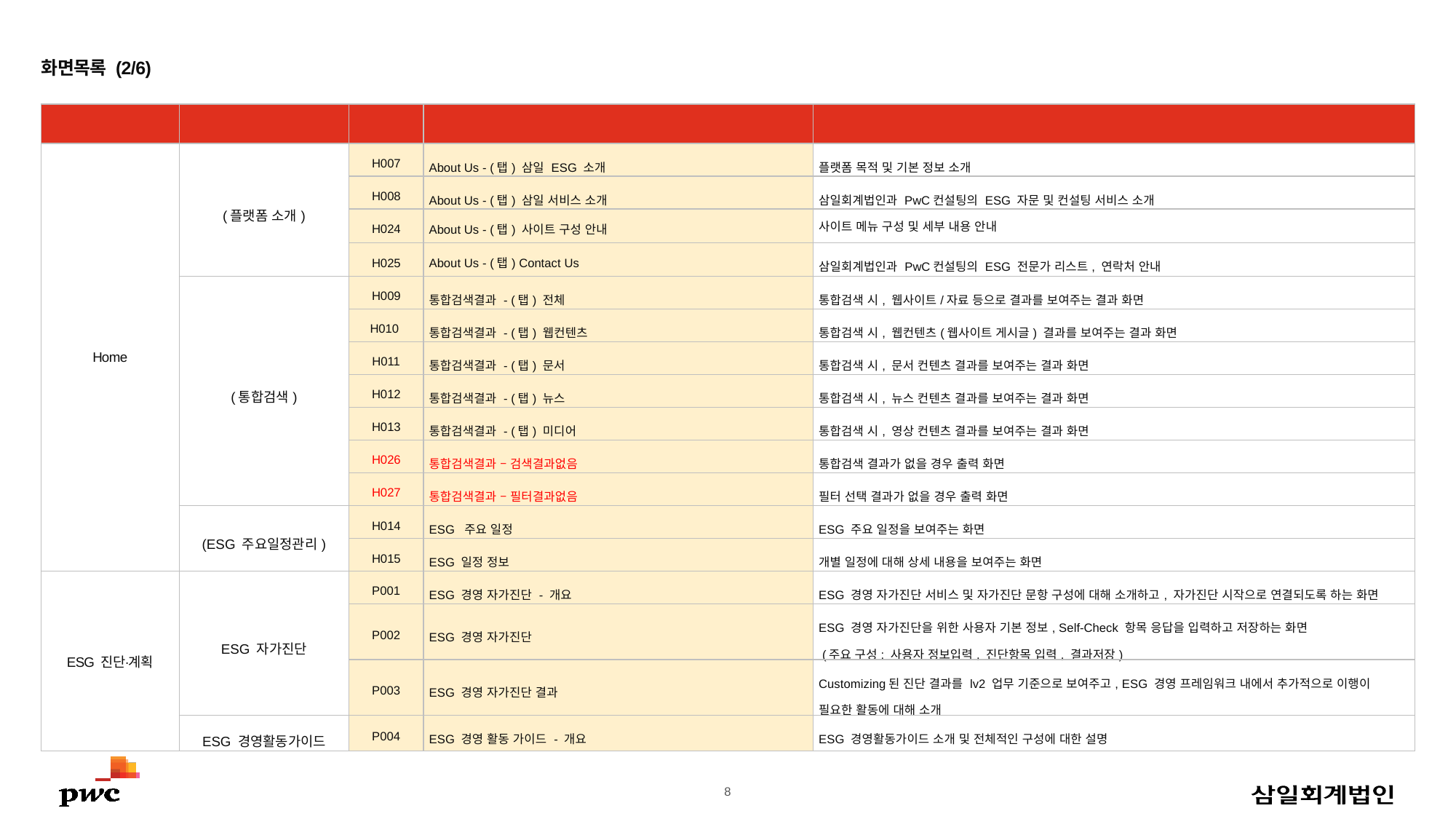

화면목록 (2/6)
| LV1(메뉴-상단) | LV2(메뉴-하단) | ID | LV3(화면명) | 설명 |
| --- | --- | --- | --- | --- |
| Home | (플랫폼 소개) | H007 | About Us - (탭) 삼일 ESG 소개 | 플랫폼 목적 및 기본 정보 소개 |
|  |  | H008 | About Us - (탭) 삼일 서비스 소개 | 삼일회계법인과 PwC컨설팅의 ESG 자문 및 컨설팅 서비스 소개 |
|  |  | H024 | About Us - (탭) 사이트 구성 안내 | 사이트 메뉴 구성 및 세부 내용 안내 |
|  |  | H025 | About Us - (탭) Contact Us | 삼일회계법인과 PwC컨설팅의 ESG 전문가 리스트, 연락처 안내 |
|  | (통합검색) | H009 | 통합검색결과 - (탭) 전체 | 통합검색 시, 웹사이트/자료 등으로 결과를 보여주는 결과 화면 |
|  |  | H010 | 통합검색결과 - (탭) 웹컨텐츠 | 통합검색 시, 웹컨텐츠(웹사이트 게시글) 결과를 보여주는 결과 화면 |
|  |  | H011 | 통합검색결과 - (탭) 문서 | 통합검색 시, 문서 컨텐츠 결과를 보여주는 결과 화면 |
|  |  | H012 | 통합검색결과 - (탭) 뉴스 | 통합검색 시, 뉴스 컨텐츠 결과를 보여주는 결과 화면 |
|  |  | H013 | 통합검색결과 - (탭) 미디어 | 통합검색 시, 영상 컨텐츠 결과를 보여주는 결과 화면 |
|  |  | H026 | 통합검색결과 – 검색결과없음 | 통합검색 결과가 없을 경우 출력 화면 |
|  |  | H027 | 통합검색결과 – 필터결과없음 | 필터 선택 결과가 없을 경우 출력 화면 |
|  | (ESG 주요일정관리) | H014 | ESG 주요 일정 | ESG 주요 일정을 보여주는 화면 |
|  |  | H015 | ESG 일정 정보 | 개별 일정에 대해 상세 내용을 보여주는 화면 |
| ESG 진단∙계획 | ESG 자가진단 | P001 | ESG 경영 자가진단 - 개요 | ESG 경영 자가진단 서비스 및 자가진단 문항 구성에 대해 소개하고, 자가진단 시작으로 연결되도록 하는 화면 |
|  |  | P002 | ESG 경영 자가진단 | ESG 경영 자가진단을 위한 사용자 기본 정보, Self-Check 항목 응답을 입력하고 저장하는 화면 (주요 구성: 사용자 정보입력, 진단항목 입력, 결과저장) |
|  |  | P003 | ESG 경영 자가진단 결과 | Customizing된 진단 결과를 lv2 업무 기준으로 보여주고, ESG 경영 프레임워크 내에서 추가적으로 이행이 필요한 활동에 대해 소개 |
|  | ESG 경영활동가이드 | P004 | ESG 경영 활동 가이드 - 개요 | ESG 경영활동가이드 소개 및 전체적인 구성에 대한 설명 |